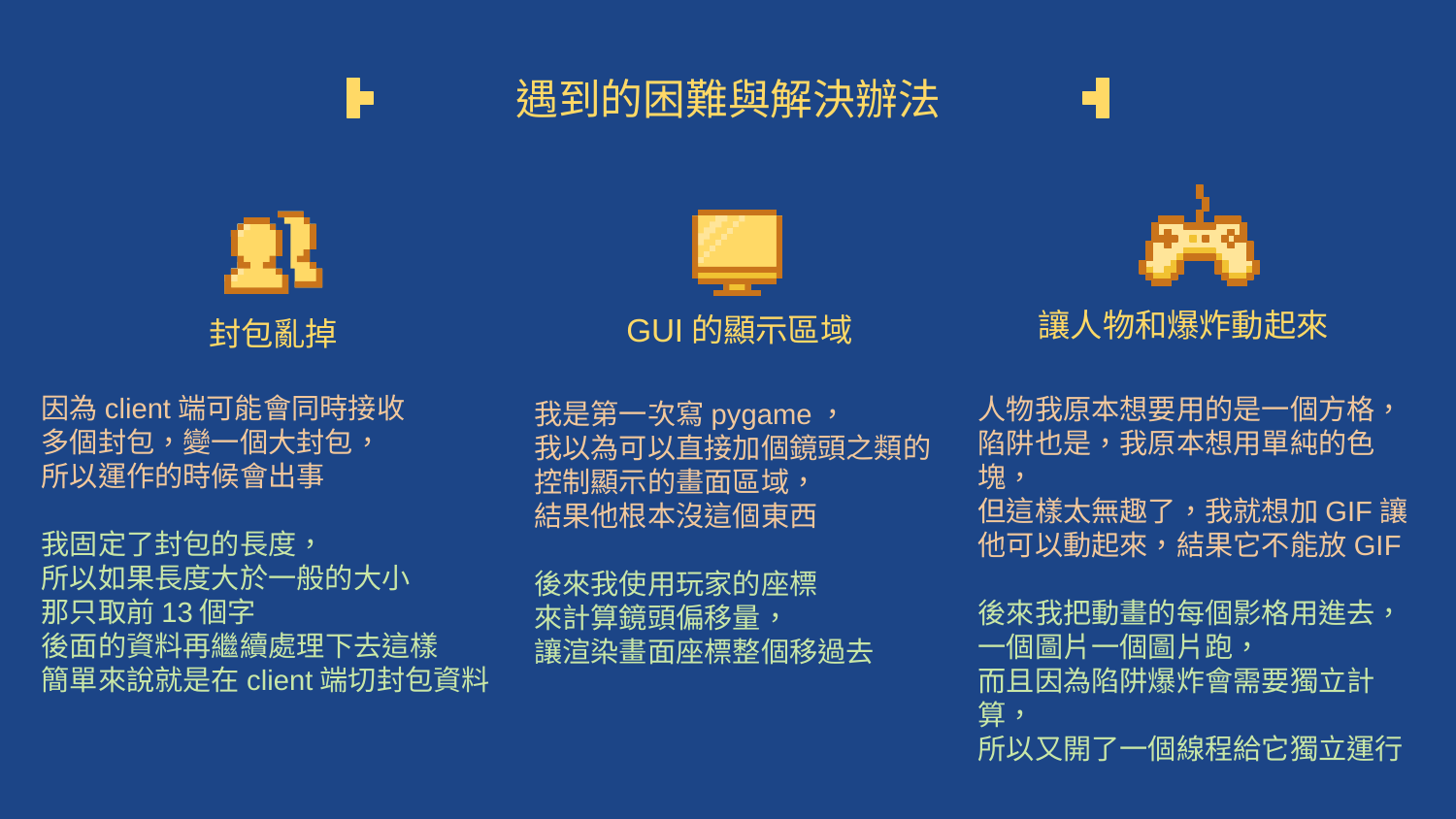

# 遇到的困難與解決辦法

讓人物和爆炸動起來
GUI的顯示區域
封包亂掉
因為client端可能會同時接收
多個封包，變一個大封包，
所以運作的時候會出事
我固定了封包的長度，
所以如果長度大於一般的大小
那只取前13個字
後面的資料再繼續處理下去這樣
簡單來說就是在client端切封包資料

人物我原本想要用的是一個方格，
陷阱也是，我原本想用單純的色塊，
但這樣太無趣了，我就想加GIF讓他可以動起來，結果它不能放GIF
後來我把動畫的每個影格用進去，一個圖片一個圖片跑，
而且因為陷阱爆炸會需要獨立計算，
所以又開了一個線程給它獨立運行
我是第一次寫pygame，
我以為可以直接加個鏡頭之類的控制顯示的畫面區域，
結果他根本沒這個東西
後來我使用玩家的座標
來計算鏡頭偏移量，
讓渲染畫面座標整個移過去